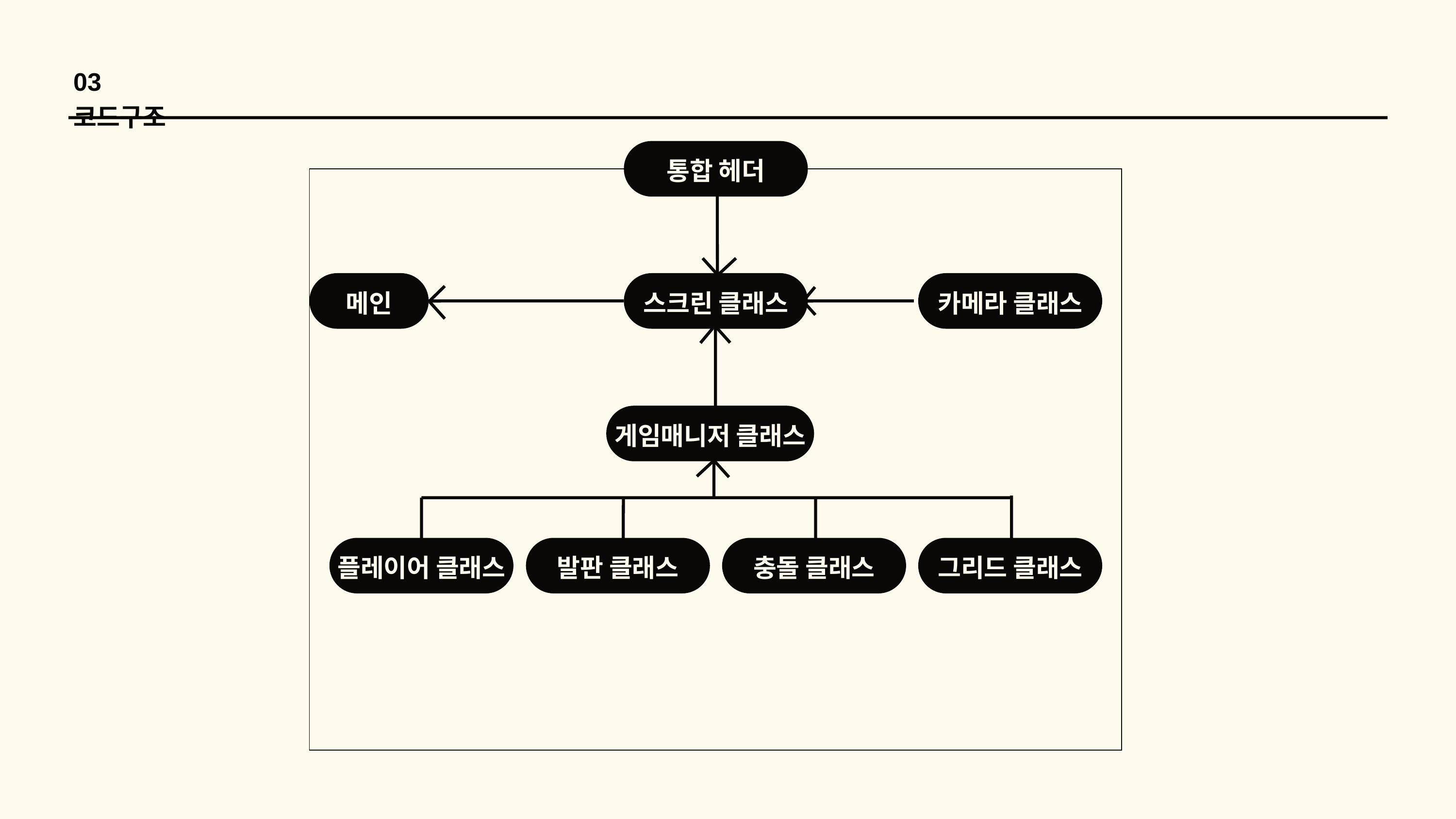

03 코드구조

통합 헤더

메인
스크린 클래스
카메라 클래스

게임매니저 클래스

플레이어 클래스
발판 클래스
충돌 클래스
그리드 클래스